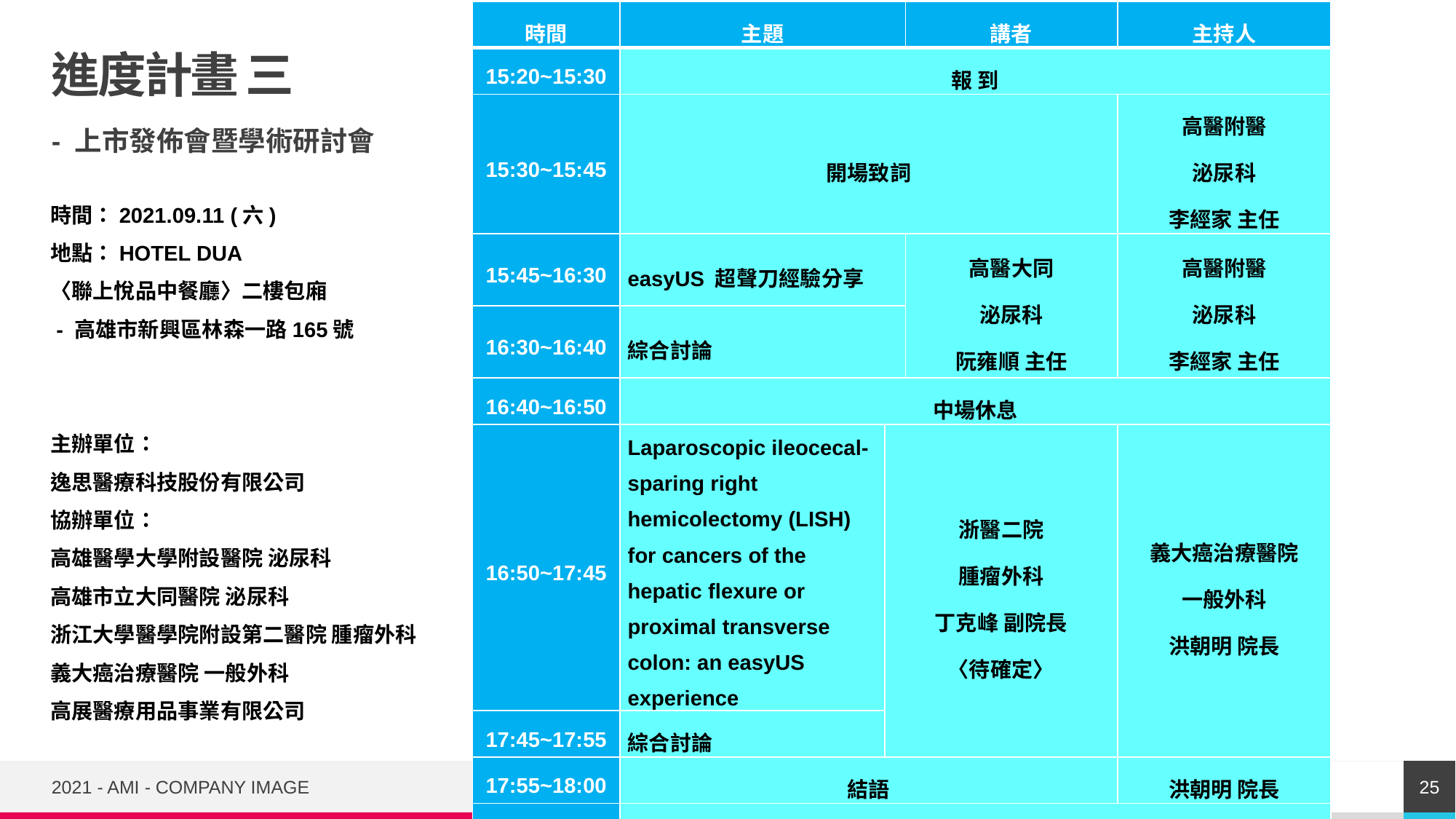

| 時間 | 主題 |  | 講者 | 主持人 |
| --- | --- | --- | --- | --- |
| 15:20~15:30 | 報 到 |  |  |  |
| 15:30~15:45 | 開場致詞 |  |  | 高醫附醫 泌尿科 李經家 主任 |
| 15:45~16:30 | easyUS 超聲刀經驗分享 |  | 高醫大同 泌尿科 阮雍順 主任 | 高醫附醫 泌尿科 李經家 主任 |
| 16:30~16:40 | 綜合討論 |  |  |  |
| 16:40~16:50 | 中場休息 |  |  |  |
| 16:50~17:45 | Laparoscopic ileocecal-sparing right hemicolectomy (LISH) for cancers of the hepatic flexure or proximal transverse colon: an easyUS experience | 浙醫二院 腫瘤外科 丁克峰 副院長 〈待確定〉 |  | 義大癌治療醫院 一般外科 洪朝明 院長 |
| 17:45~17:55 | 綜合討論 |  |  |  |
| 17:55~18:00 | 結語 |  |  | 洪朝明 院長 |
| 18:00~21:00 | 晚宴 |  |  |  |
# 進度計畫 三
- 上市發佈會暨學術研討會
時間：2021.09.11 (六)
地點：HOTEL DUA
〈聯上悅品中餐廳〉二樓包廂
 - 高雄市新興區林森一路165號

主辦單位：
逸思醫療科技股份有限公司
協辦單位：
高雄醫學大學附設醫院 泌尿科
高雄市立大同醫院 泌尿科
浙江大學醫學院附設第二醫院 腫瘤外科
義大癌治療醫院 一般外科
高展醫療用品事業有限公司
25
2021 - AMI - COMPANY IMAGE